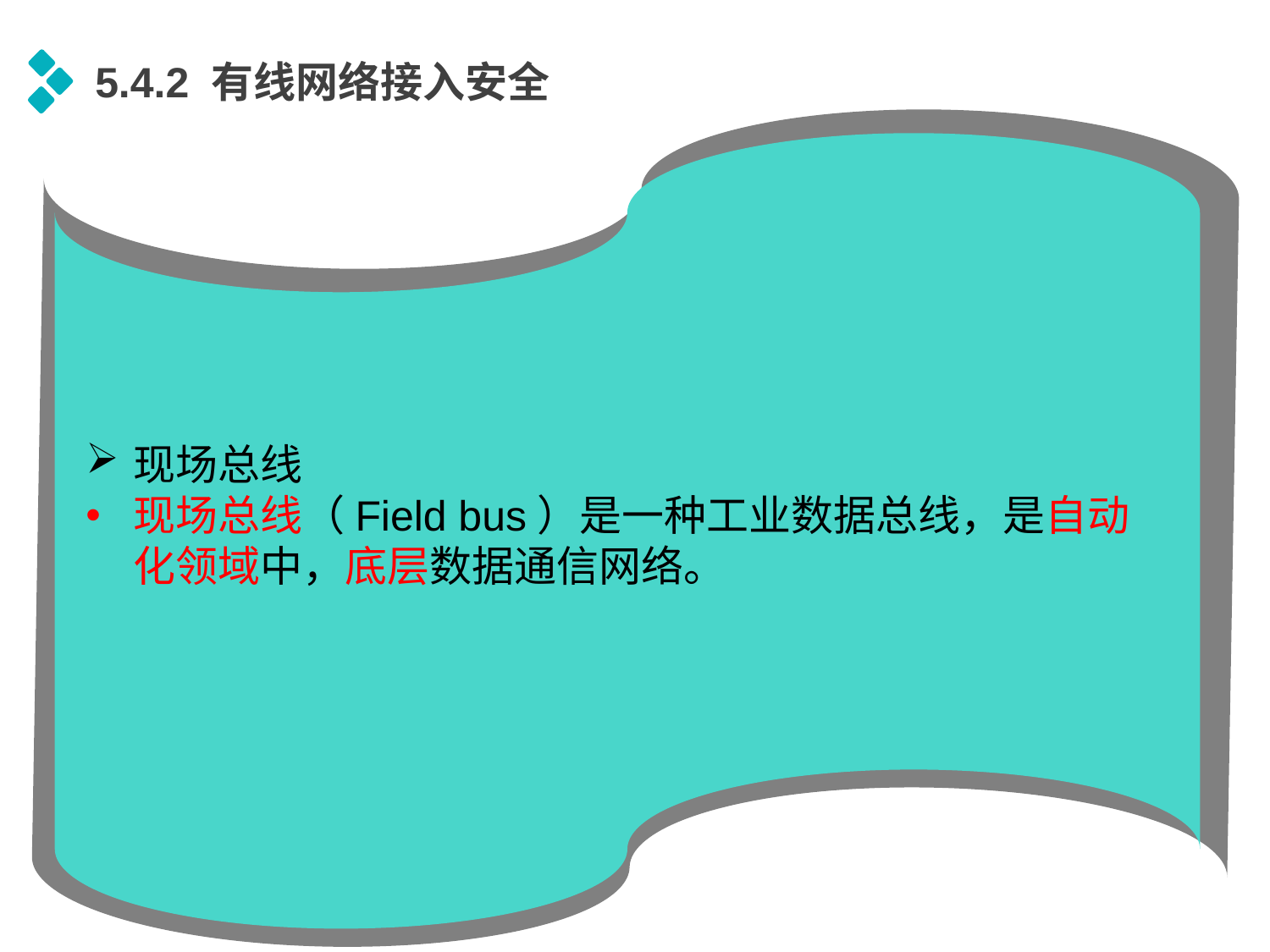

5.4.2 有线网络接入安全

现场总线
现场总线（Field bus）是一种工业数据总线，是自动化领域中，底层数据通信网络。